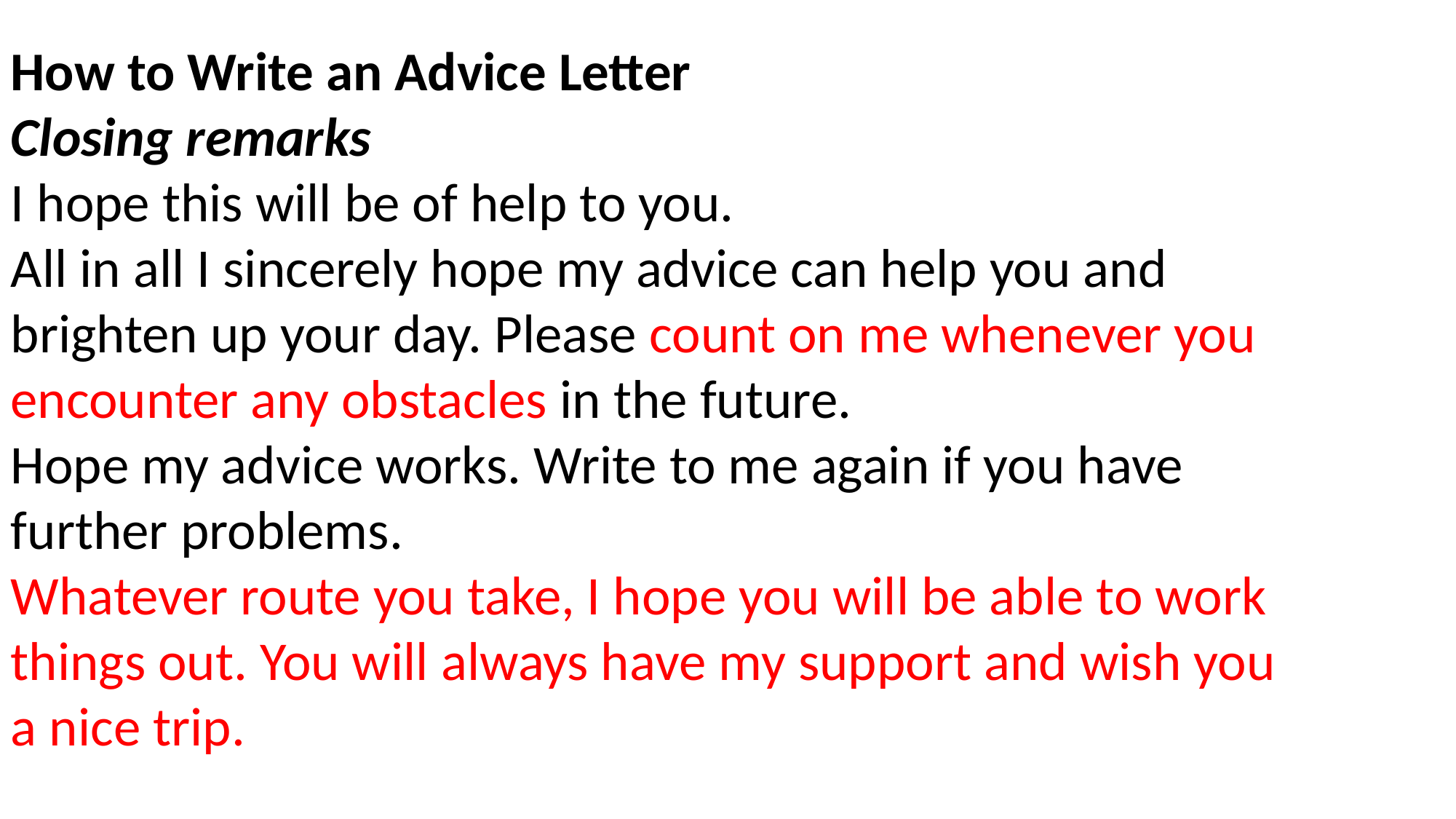

How to Write an Advice Letter
Closing remarks
I hope this will be of help to you.
All in all I sincerely hope my advice can help you and brighten up your day. Please count on me whenever you encounter any obstacles in the future.
Hope my advice works. Write to me again if you have further problems.
Whatever route you take, I hope you will be able to work things out. You will always have my support and wish you a nice trip.
高中   英语